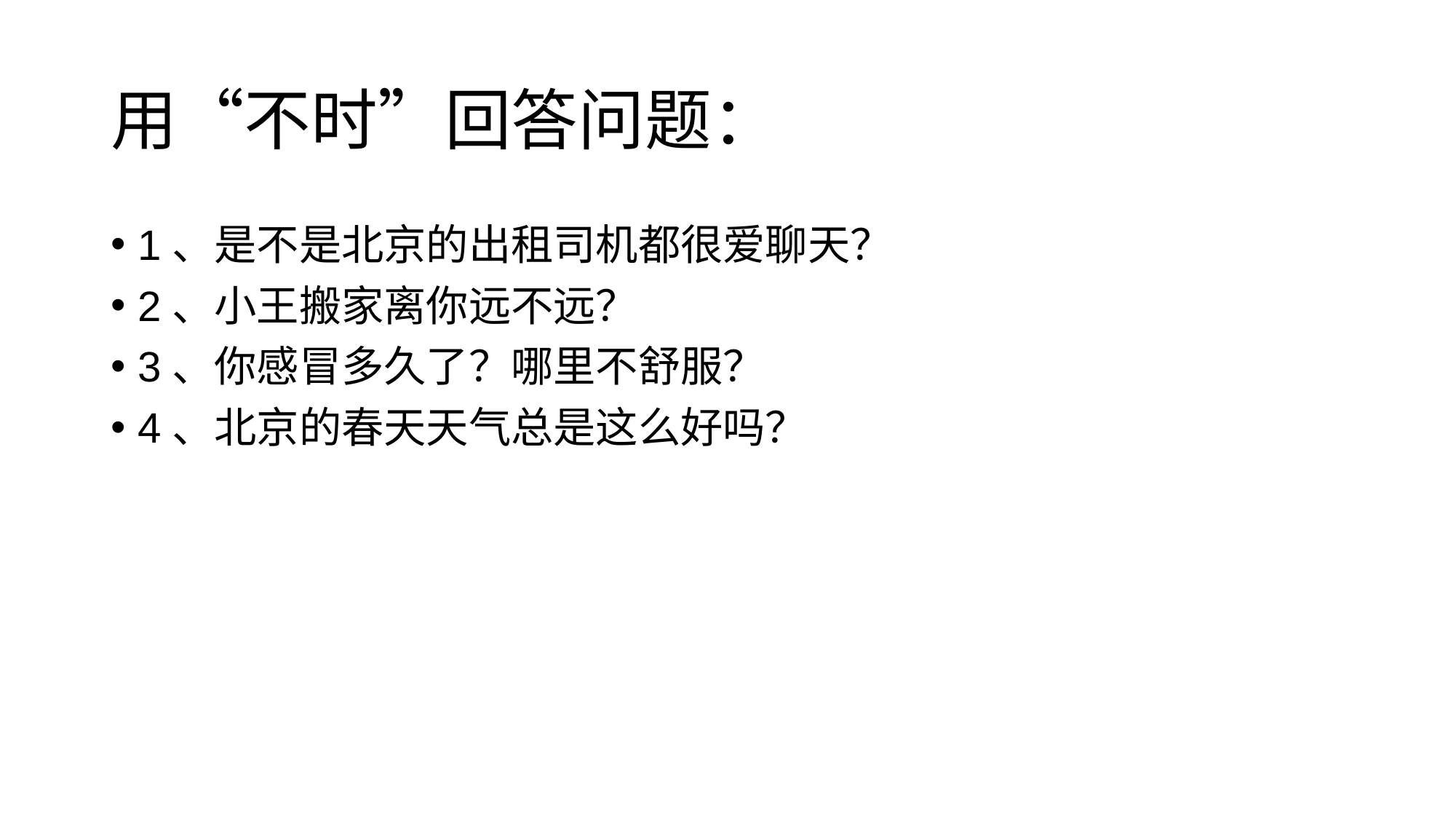

# 用“不时”回答问题：
1、是不是北京的出租司机都很爱聊天？
2、小王搬家离你远不远？
3、你感冒多久了？哪里不舒服？
4、北京的春天天气总是这么好吗？